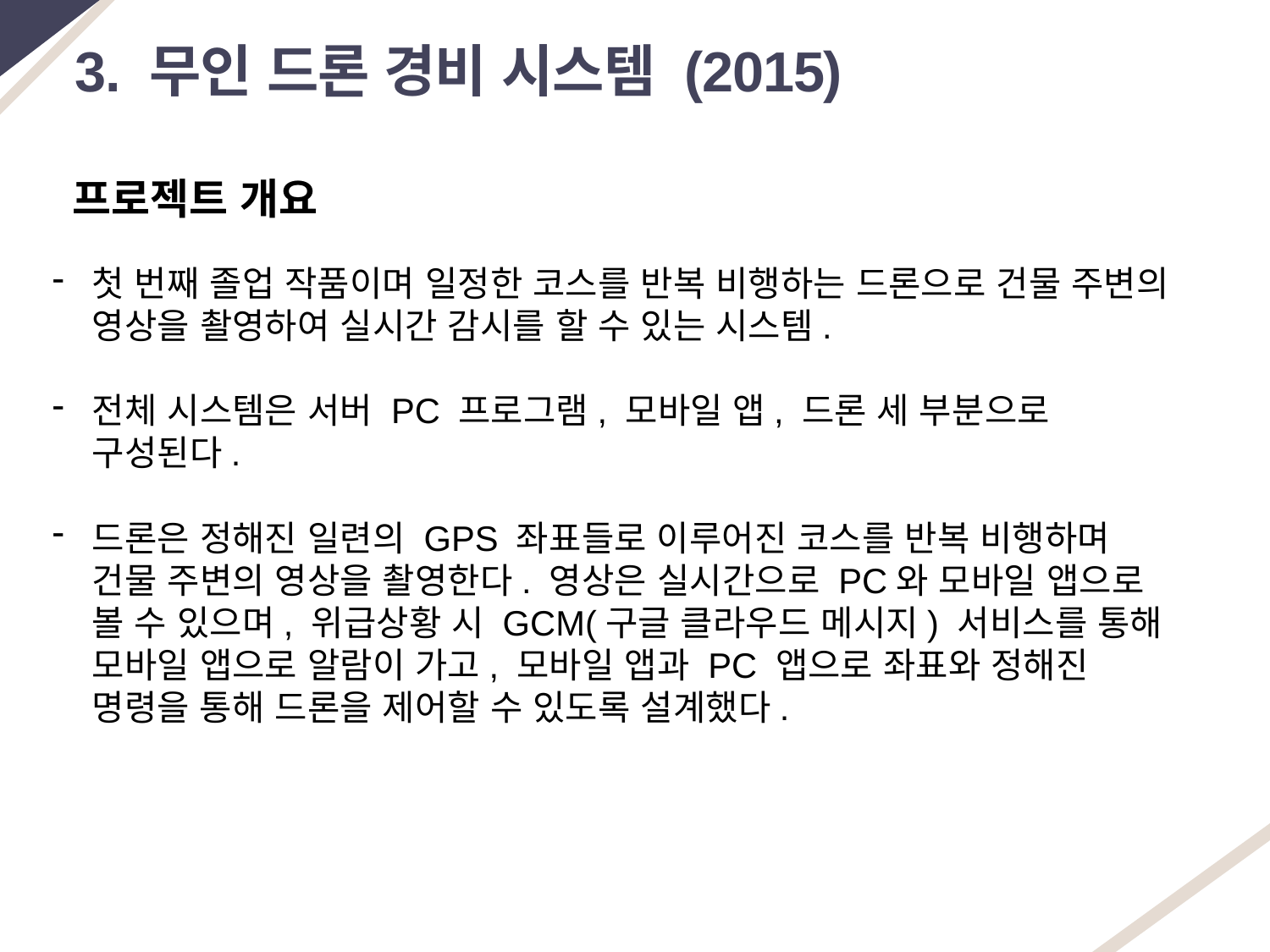

3. 무인 드론 경비 시스템 (2015)
프로젝트 개요

첫 번째 졸업 작품이며 일정한 코스를 반복 비행하는 드론으로 건물 주변의 영상을 촬영하여 실시간 감시를 할 수 있는 시스템.

전체 시스템은 서버 PC 프로그램, 모바일 앱, 드론 세 부분으로 구성된다.

드론은 정해진 일련의 GPS 좌표들로 이루어진 코스를 반복 비행하며 건물 주변의 영상을 촬영한다. 영상은 실시간으로 PC와 모바일 앱으로 볼 수 있으며, 위급상황 시 GCM(구글 클라우드 메시지) 서비스를 통해 모바일 앱으로 알람이 가고, 모바일 앱과 PC 앱으로 좌표와 정해진 명령을 통해 드론을 제어할 수 있도록 설계했다.